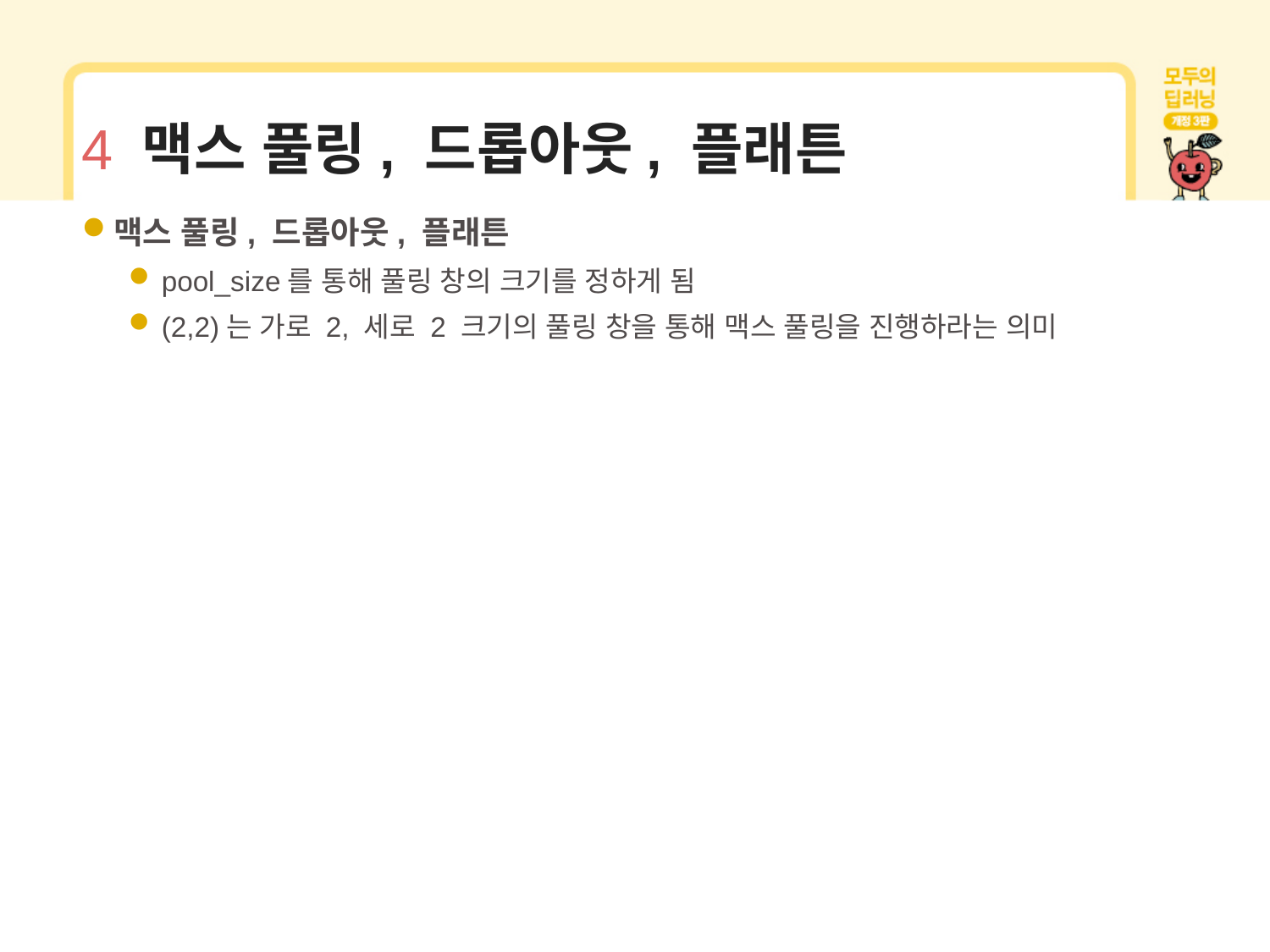

# 4 맥스 풀링, 드롭아웃, 플래튼
맥스 풀링, 드롭아웃, 플래튼
pool_size를 통해 풀링 창의 크기를 정하게 됨
(2,2)는 가로 2, 세로 2 크기의 풀링 창을 통해 맥스 풀링을 진행하라는 의미